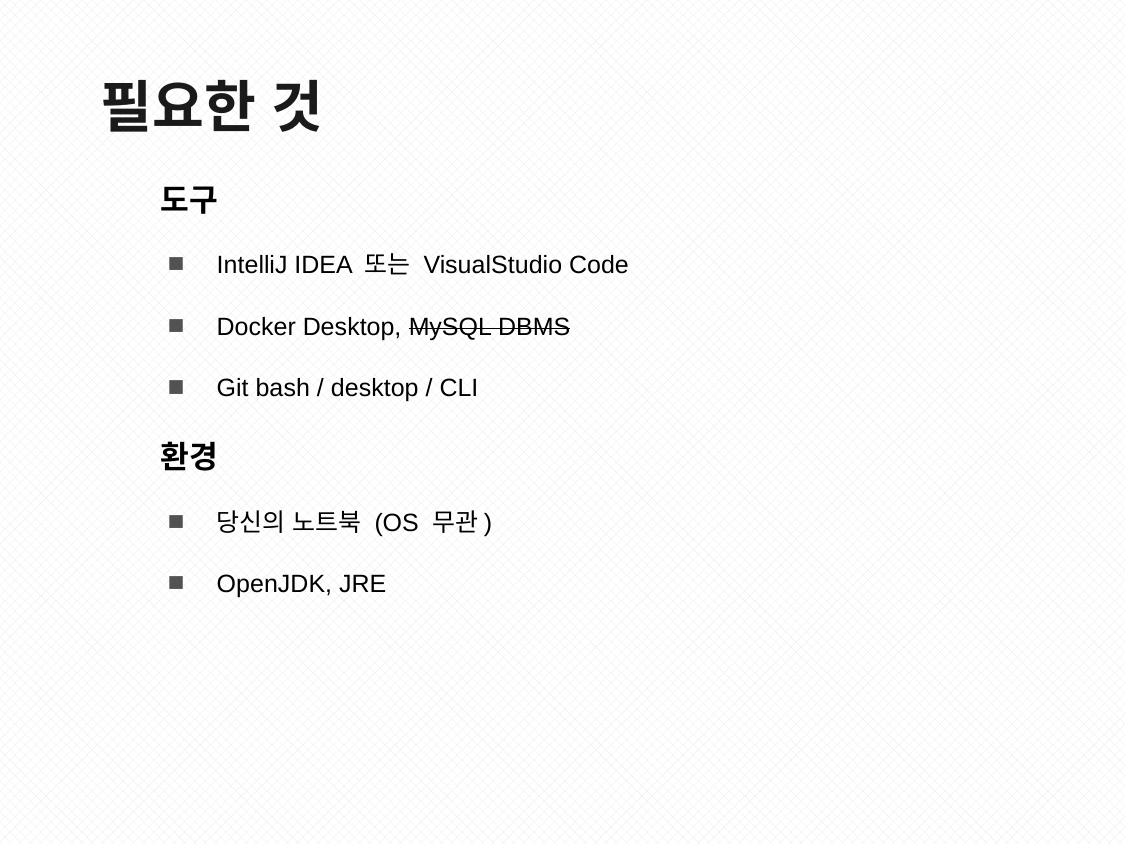

필요한 것
도구
IntelliJ IDEA 또는 VisualStudio Code
Docker Desktop, MySQL DBMS
Git bash / desktop / CLI
환경
당신의 노트북 (OS 무관)
OpenJDK, JRE